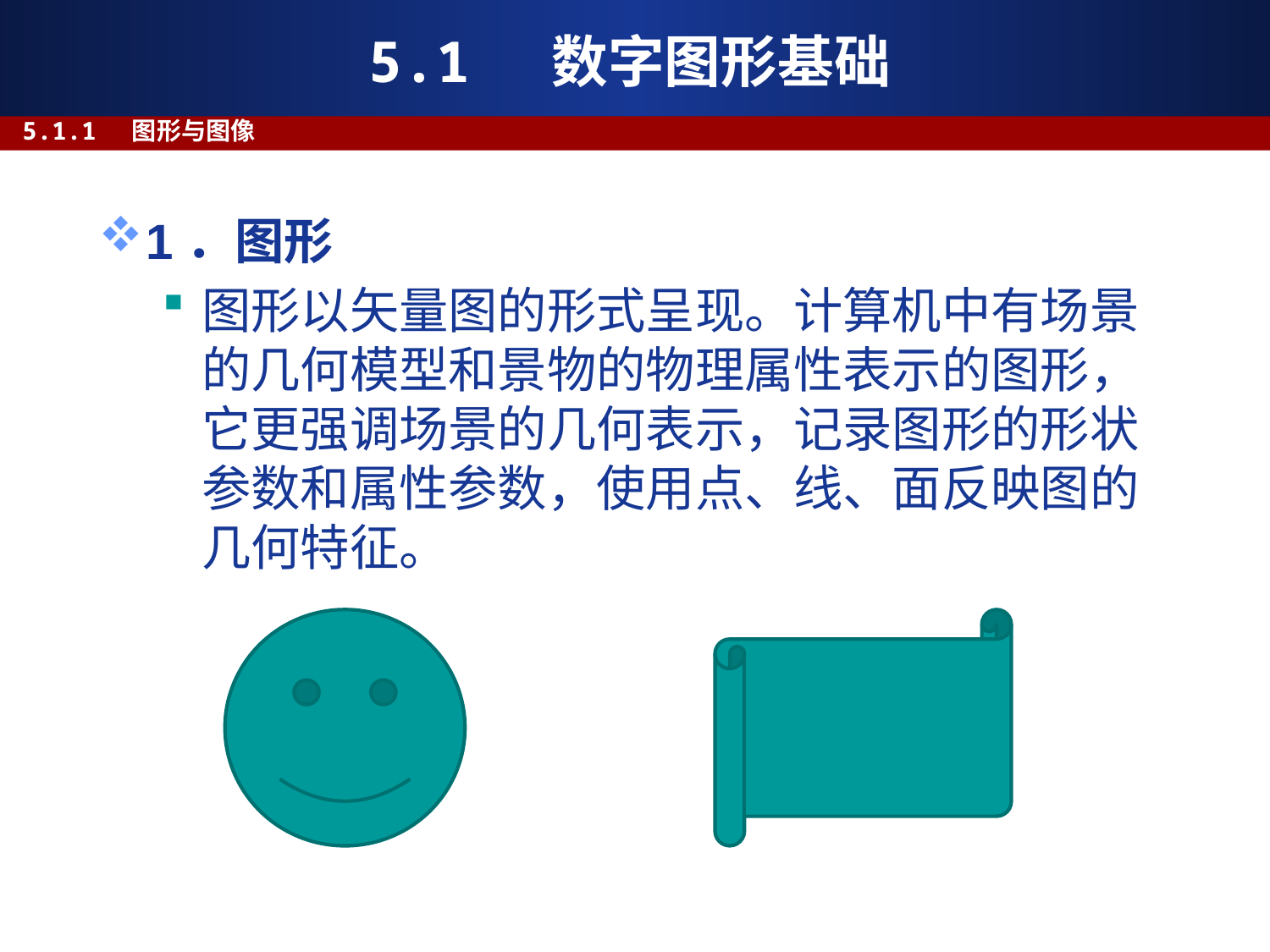

# 5.1  数字图形基础
5.1.1  图形与图像
1．图形
图形以矢量图的形式呈现。计算机中有场景的几何模型和景物的物理属性表示的图形，它更强调场景的几何表示，记录图形的形状参数和属性参数，使用点、线、面反映图的几何特征。